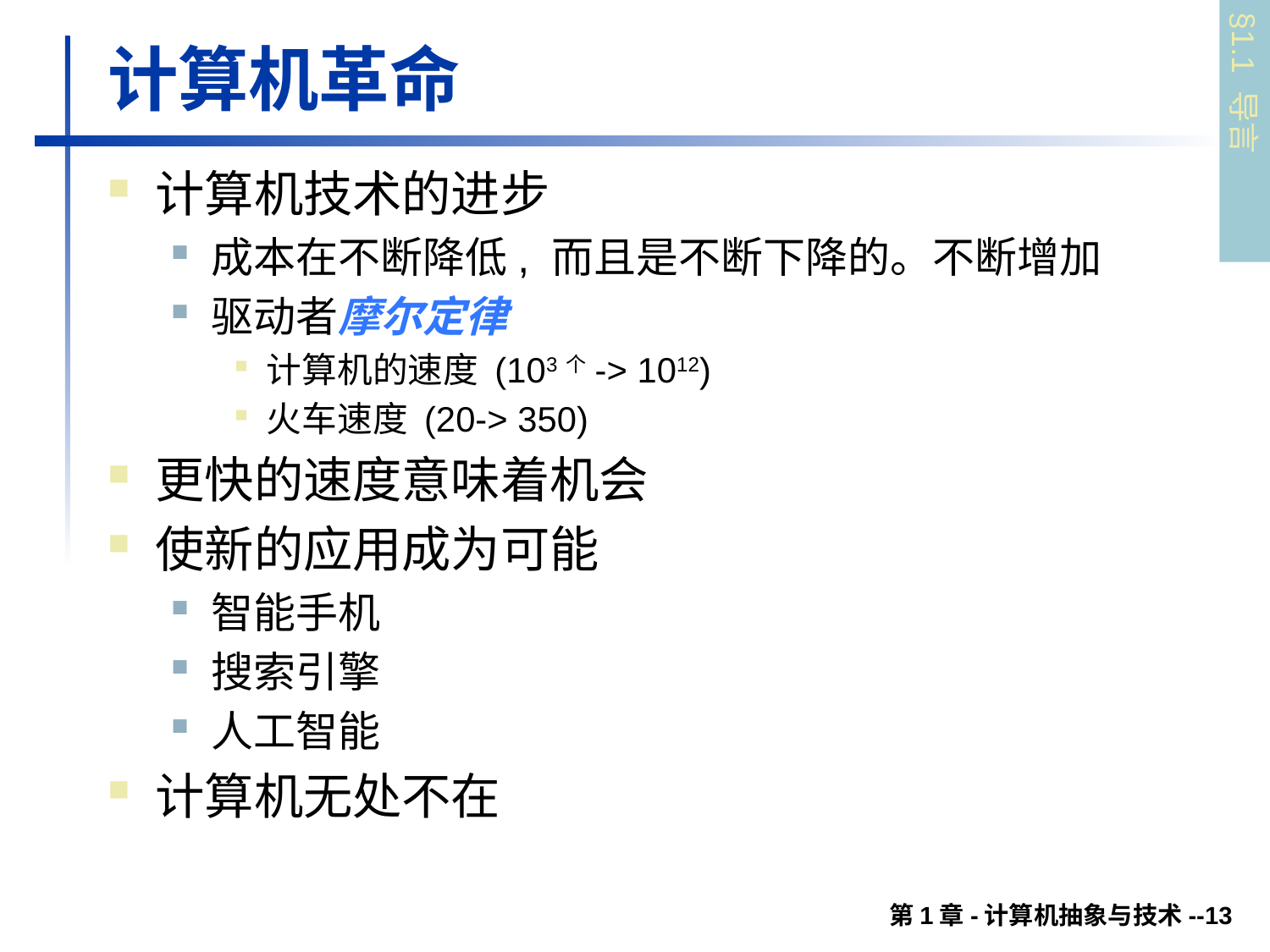

# 计算机革命
§1.1 导言
计算机技术的进步
成本在不断降低, 而且是不断下降的。不断增加
驱动者摩尔定律
计算机的速度 (103个-> 1012)
火车速度 (20-> 350)
更快的速度意味着机会
使新的应用成为可能
智能手机
搜索引擎
人工智能
计算机无处不在
第1章-计算机抽象与技术--13